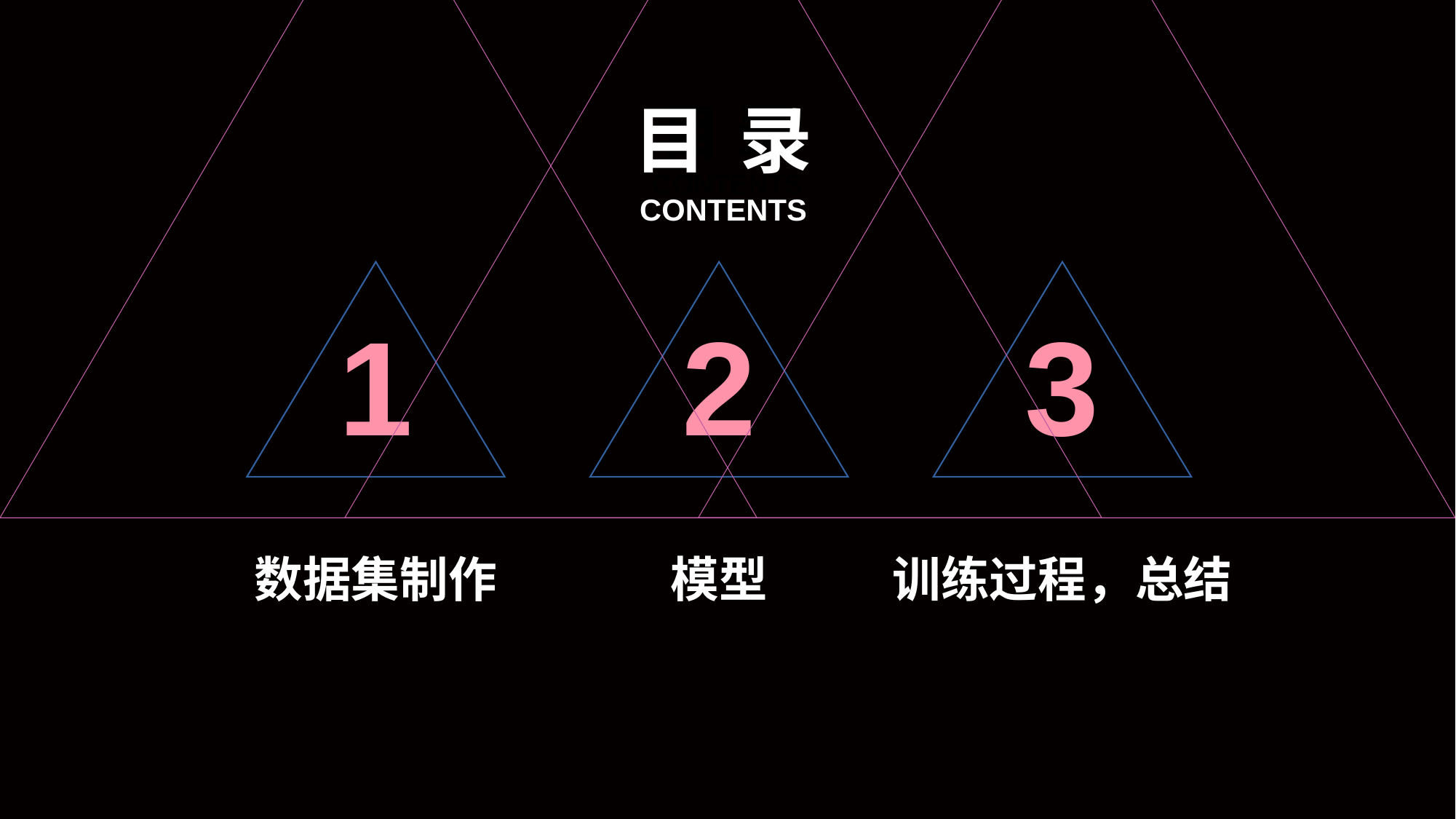

目  录
CONTENTS
目 录
CONTENTS

1
数据集制作

2
模型

3
训练过程，总结